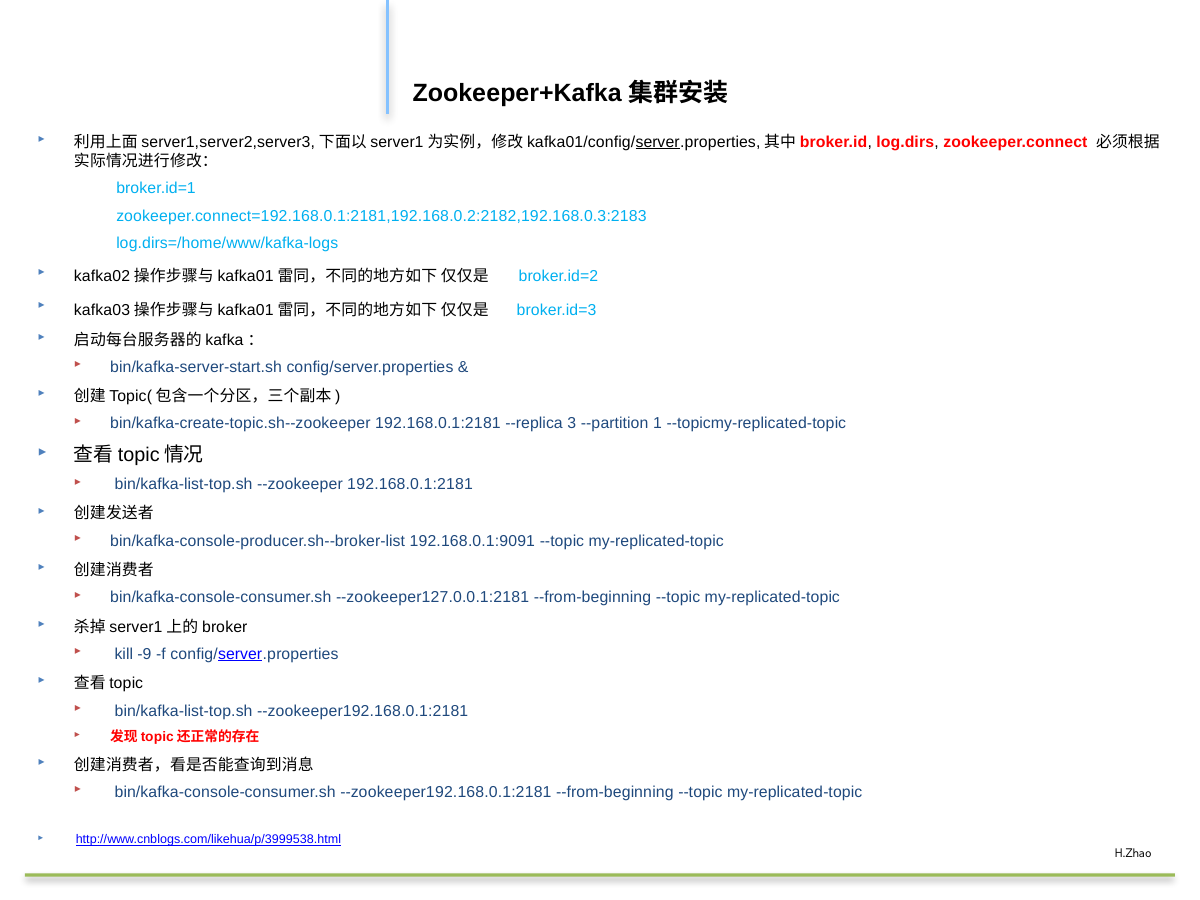

#
Zookeeper+Kafka集群安装
利用上面server1,server2,server3,下面以server1为实例，修改kafka01/config/server.properties,其中broker.id, log.dirs, zookeeper.connect 必须根据实际情况进行修改：
broker.id=1
zookeeper.connect=192.168.0.1:2181,192.168.0.2:2182,192.168.0.3:2183
log.dirs=/home/www/kafka-logs
kafka02操作步骤与kafka01雷同，不同的地方如下 仅仅是      broker.id=2
kafka03操作步骤与kafka01雷同，不同的地方如下 仅仅是      broker.id=3
启动每台服务器的kafka：
bin/kafka-server-start.sh config/server.properties &
创建Topic(包含一个分区，三个副本)
bin/kafka-create-topic.sh--zookeeper 192.168.0.1:2181 --replica 3 --partition 1 --topicmy-replicated-topic
查看topic情况
 bin/kafka-list-top.sh --zookeeper 192.168.0.1:2181
创建发送者
bin/kafka-console-producer.sh--broker-list 192.168.0.1:9091 --topic my-replicated-topic
创建消费者
bin/kafka-console-consumer.sh --zookeeper127.0.0.1:2181 --from-beginning --topic my-replicated-topic
杀掉server1上的broker
 kill -9 -f config/server.properties
查看topic
 bin/kafka-list-top.sh --zookeeper192.168.0.1:2181
发现topic还正常的存在
创建消费者，看是否能查询到消息
 bin/kafka-console-consumer.sh --zookeeper192.168.0.1:2181 --from-beginning --topic my-replicated-topic

http://www.cnblogs.com/likehua/p/3999538.html